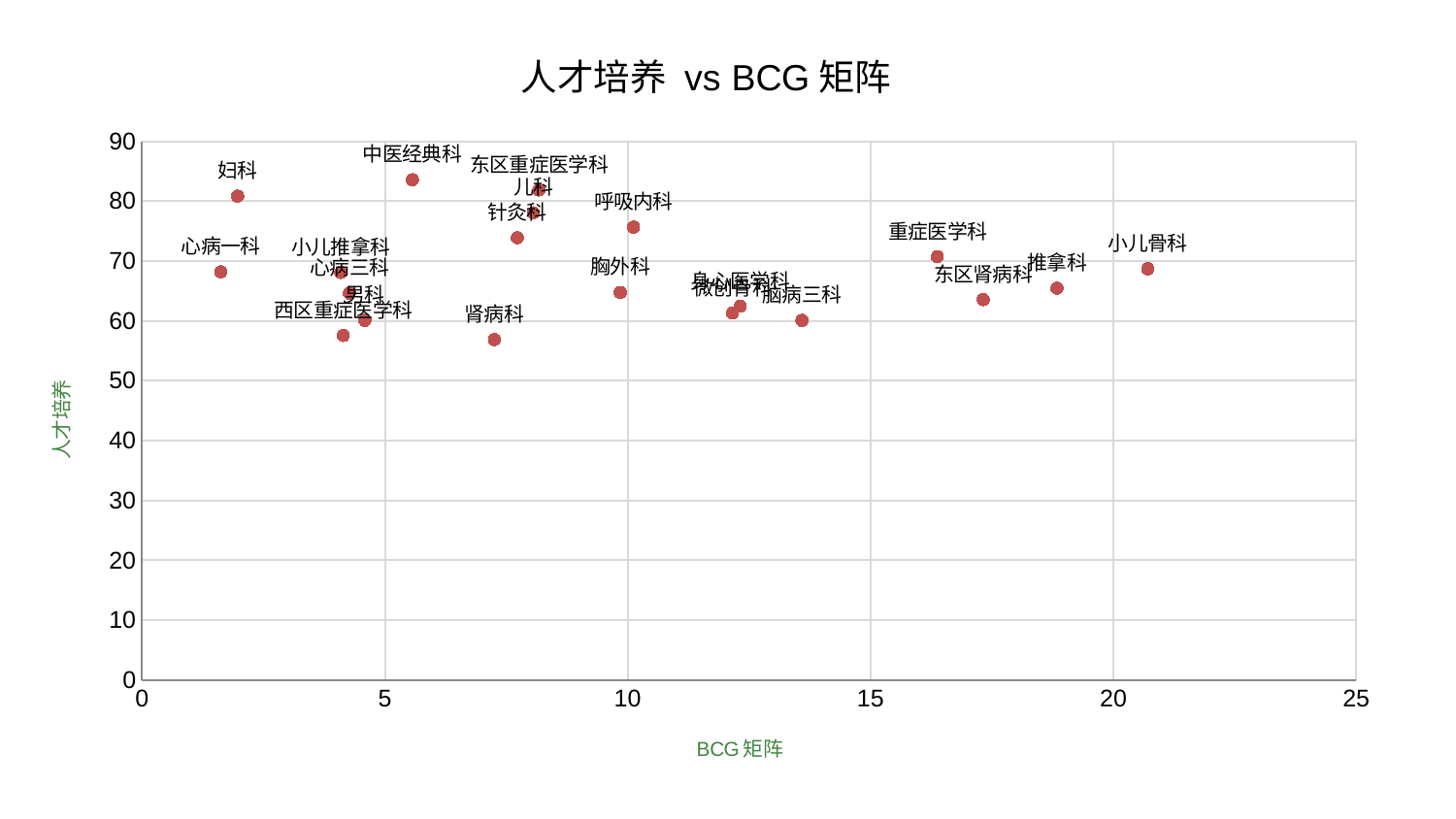

### Chart: 人才培养 vs BCG矩阵

| Category | 人才培养 |
|---|---|
263